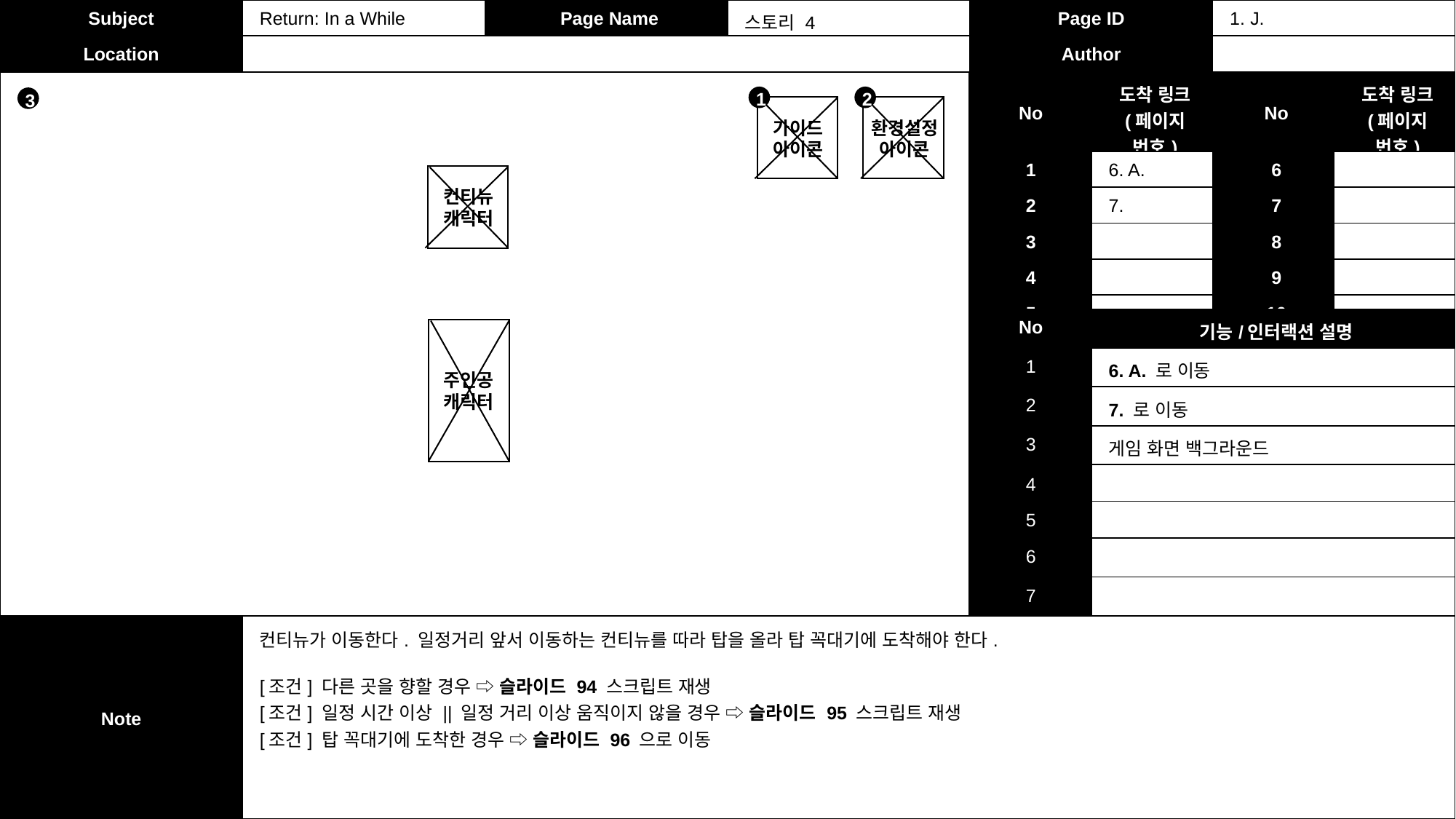

| Subject | Return: In a While | Page Name | 스토리 4 | Page ID | 1. J. |
| --- | --- | --- | --- | --- | --- |
| Location |  |  |  | Author |  |

| No | 도착 링크 (페이지 번호) | No | 도착 링크 (페이지 번호) |
| --- | --- | --- | --- |
| 1 | 6. A. | 6 |  |
| 2 | 7. | 7 |  |
| 3 |  | 8 |  |
| 4 |  | 9 |  |
| 5 |  | 10 |  |
1
2
3

가이드
아이콘
환경설정
아이콘

컨티뉴
캐릭터
| No | 기능/인터랙션 설명 |
| --- | --- |
| 1 | 6. A. 로 이동 |
| 2 | 7. 로 이동 |
| 3 | 게임 화면 백그라운드 |
| 4 |  |
| 5 |  |
| 6 |  |
| 7 |  |

주인공
캐릭터
| Note | 컨티뉴가 이동한다. 일정거리 앞서 이동하는 컨티뉴를 따라 탑을 올라 탑 꼭대기에 도착해야 한다. [조건] 다른 곳을 향할 경우 ⇨ 슬라이드 94 스크립트 재생 [조건] 일정 시간 이상 || 일정 거리 이상 움직이지 않을 경우 ⇨ 슬라이드 95 스크립트 재생 [조건] 탑 꼭대기에 도착한 경우 ⇨ 슬라이드 96 으로 이동 |
| --- | --- |